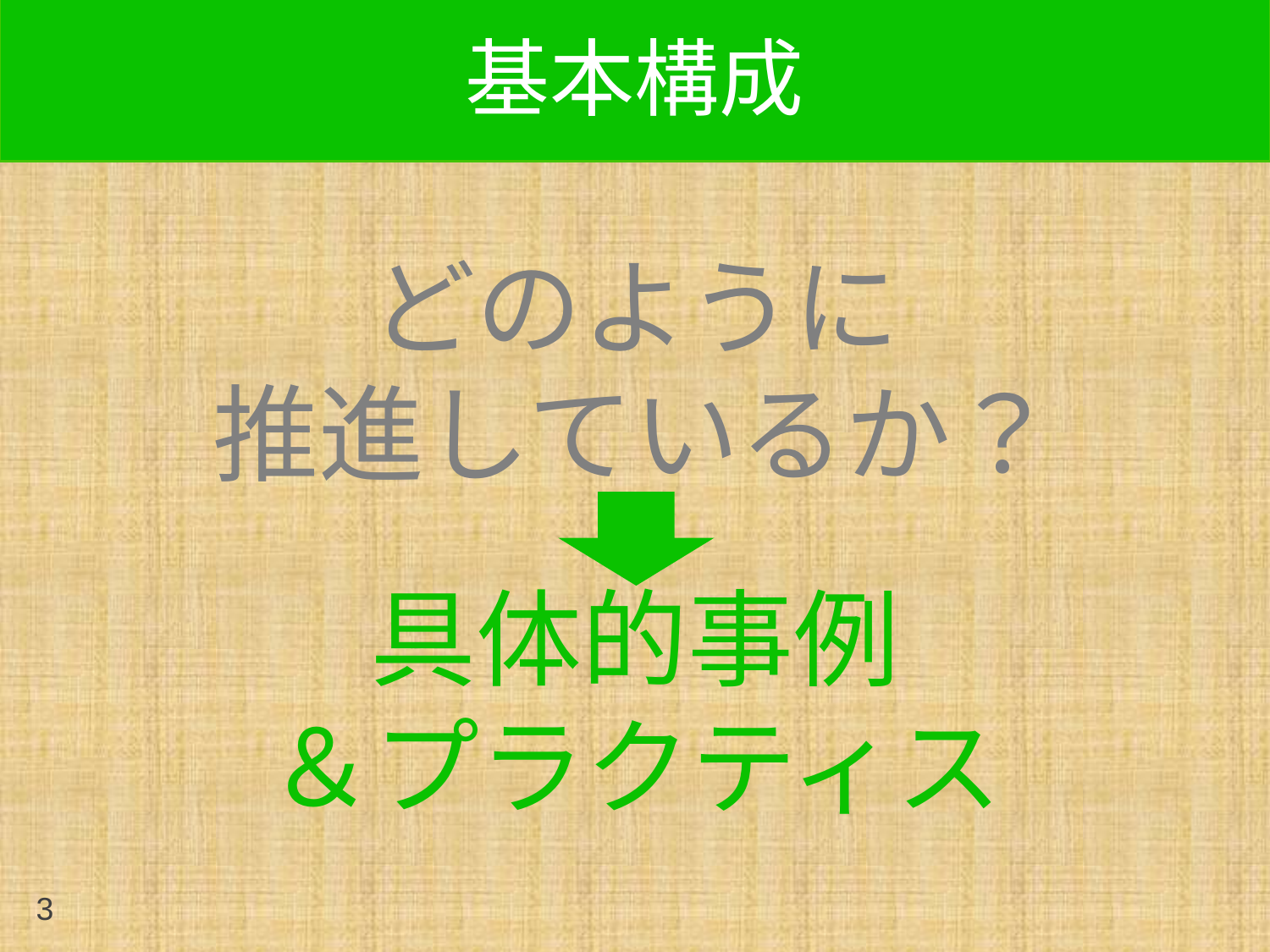

# 基本構成
どのように
推進しているか？

具体的事例
＆プラクティス
3